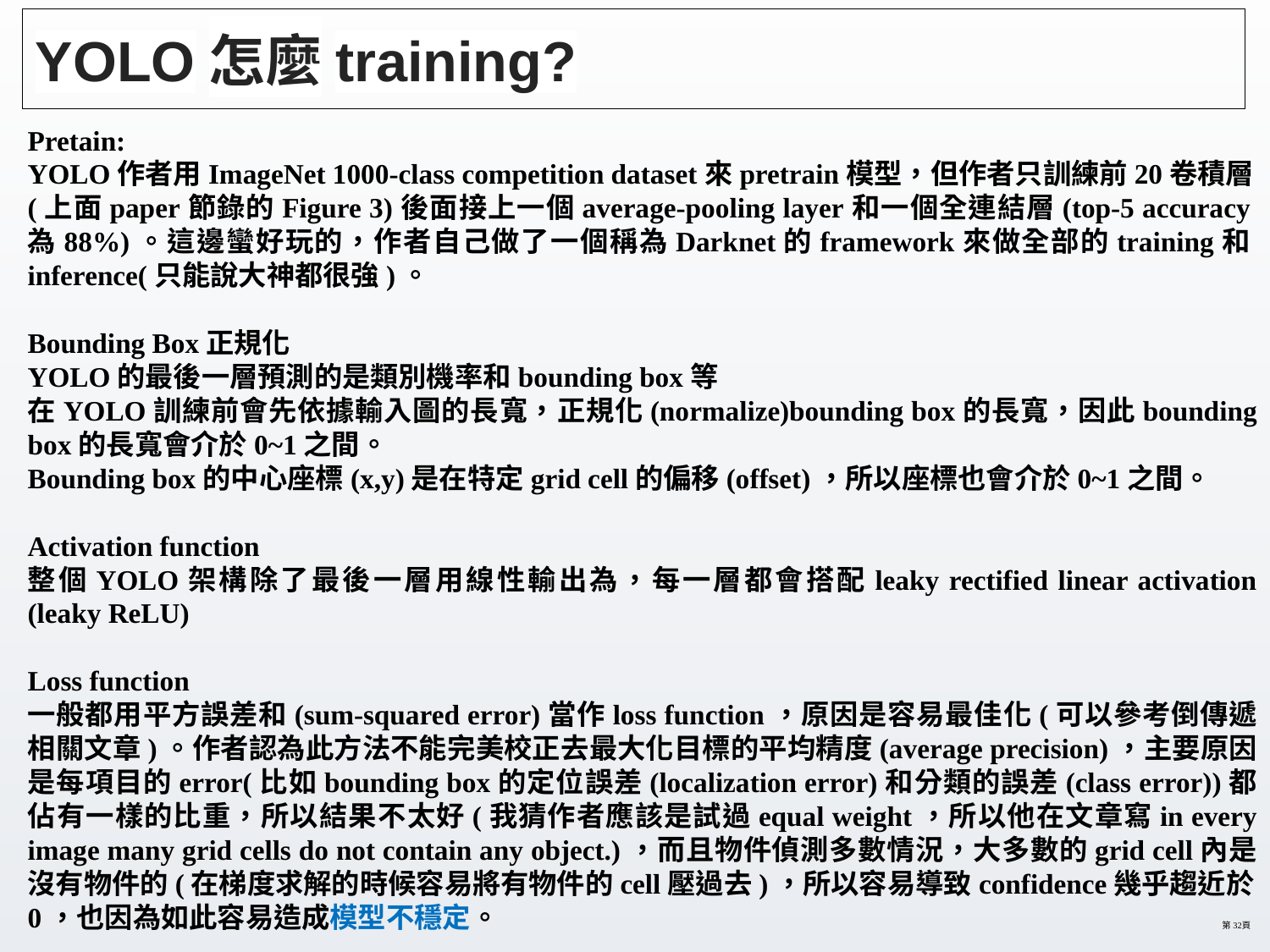

# YOLO怎麼training?
Pretain:
YOLO作者用ImageNet 1000-class competition dataset來pretrain模型，但作者只訓練前20卷積層(上面paper節錄的Figure 3)後面接上一個average-pooling layer和一個全連結層(top-5 accuracy為88%)。這邊蠻好玩的，作者自己做了一個稱為Darknet的framework來做全部的training和inference(只能說大神都很強)。

Bounding Box正規化
YOLO的最後一層預測的是類別機率和bounding box等
在YOLO訓練前會先依據輸入圖的長寬，正規化(normalize)bounding box的長寬，因此bounding box的長寬會介於0~1之間。
Bounding box的中心座標(x,y)是在特定grid cell的偏移(offset)，所以座標也會介於0~1之間。

Activation function
整個YOLO架構除了最後一層用線性輸出為，每一層都會搭配leaky rectified linear activation (leaky ReLU)

Loss function
一般都用平方誤差和(sum-squared error)當作loss function，原因是容易最佳化(可以參考倒傳遞相關文章)。作者認為此方法不能完美校正去最大化目標的平均精度(average precision)，主要原因是每項目的error(比如bounding box的定位誤差(localization error)和分類的誤差(class error))都佔有一樣的比重，所以結果不太好(我猜作者應該是試過equal weight，所以他在文章寫in every image many grid cells do not contain any object.)，而且物件偵測多數情況，大多數的grid cell內是沒有物件的(在梯度求解的時候容易將有物件的cell壓過去)，所以容易導致confidence幾乎趨近於0，也因為如此容易造成模型不穩定。